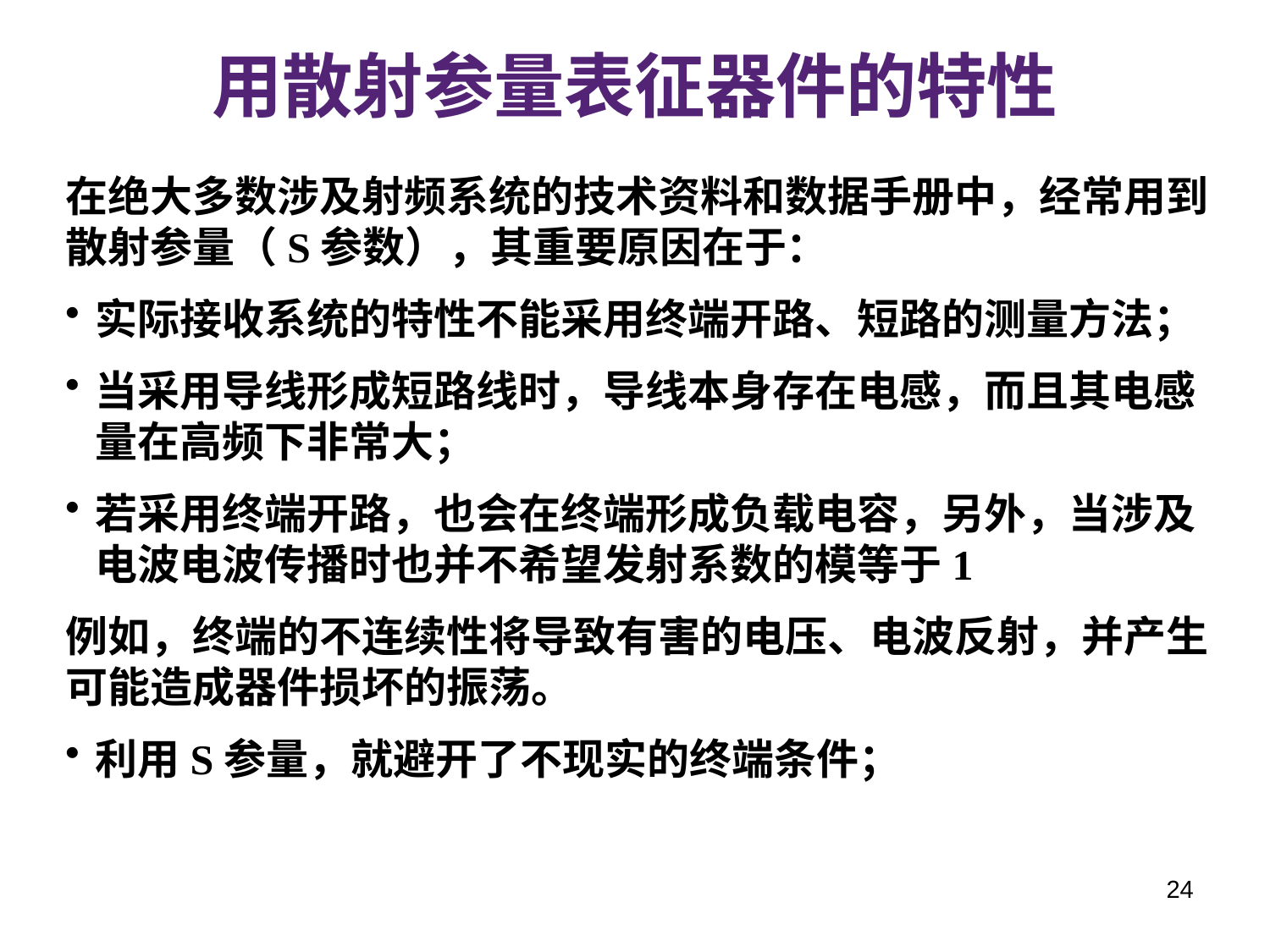

# 用散射参量表征器件的特性
在绝大多数涉及射频系统的技术资料和数据手册中，经常用到散射参量（S参数），其重要原因在于：
实际接收系统的特性不能采用终端开路、短路的测量方法；
当采用导线形成短路线时，导线本身存在电感，而且其电感量在高频下非常大；
若采用终端开路，也会在终端形成负载电容，另外，当涉及电波电波传播时也并不希望发射系数的模等于1
例如，终端的不连续性将导致有害的电压、电波反射，并产生可能造成器件损坏的振荡。
利用S参量，就避开了不现实的终端条件；
24